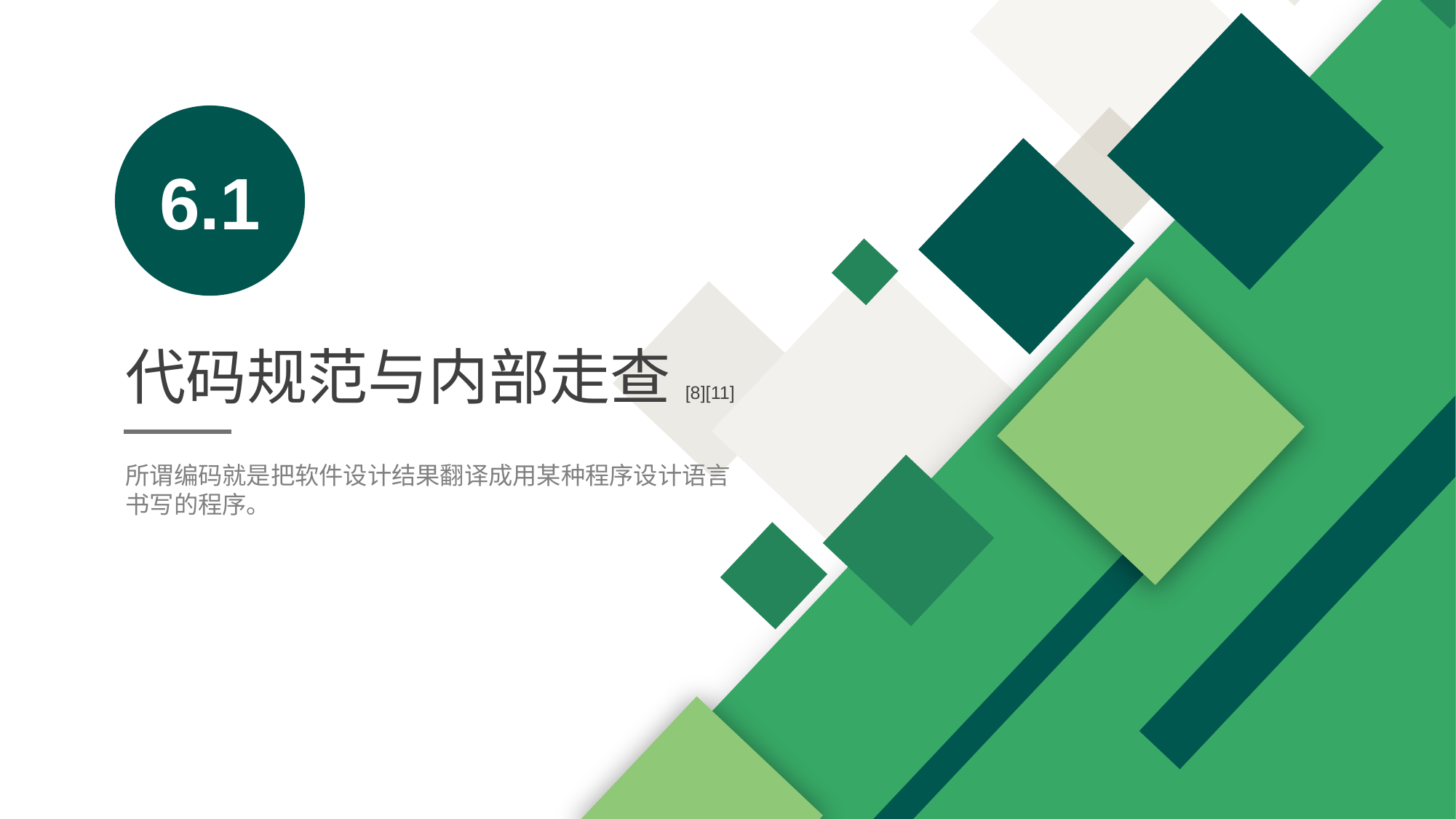

6.1
代码规范与内部走查[8][11]
所谓编码就是把软件设计结果翻译成用某种程序设计语言书写的程序。